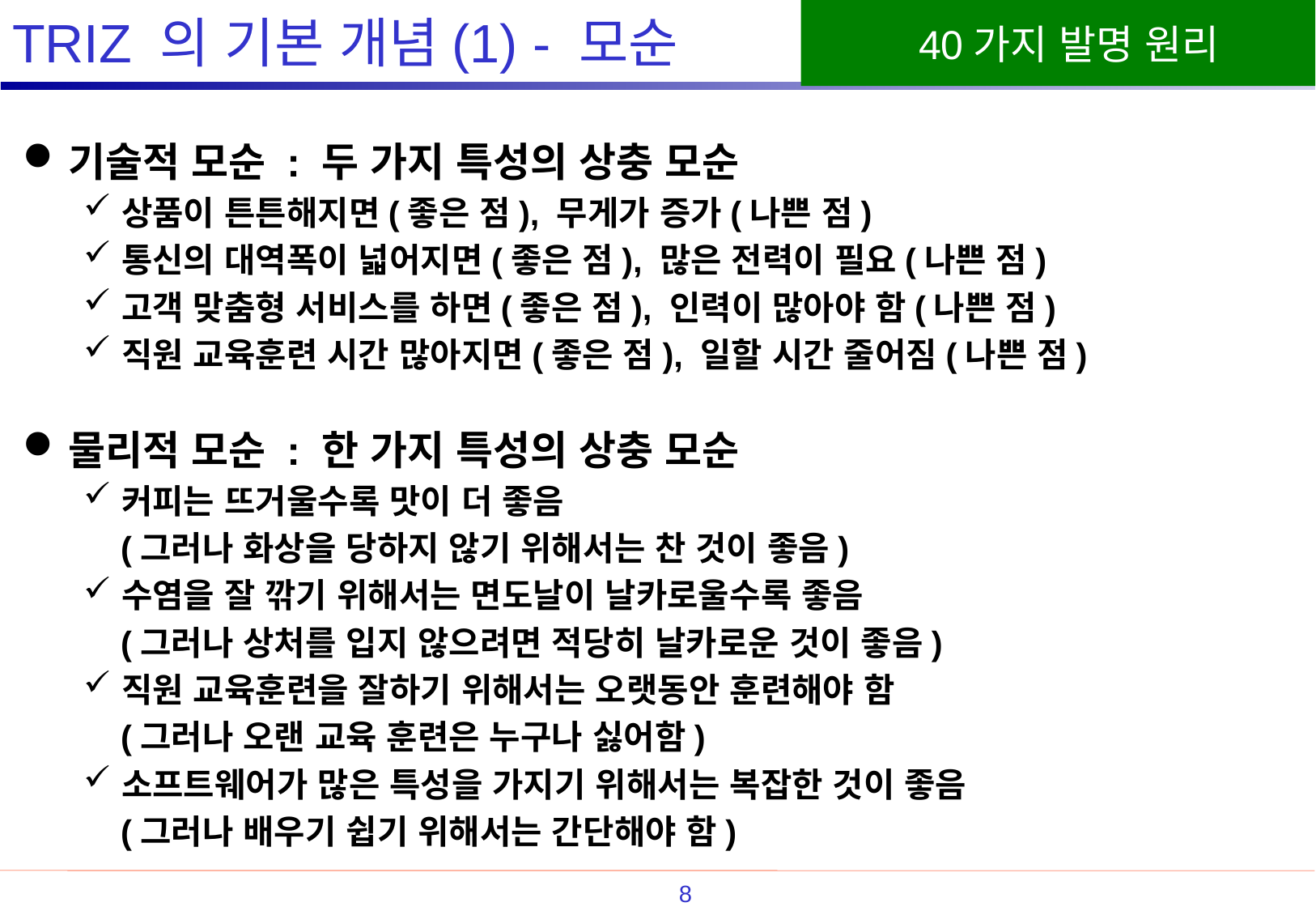

# TRIZ 의 기본 개념(1) - 모순
기술적 모순 : 두 가지 특성의 상충 모순
상품이 튼튼해지면(좋은 점), 무게가 증가(나쁜 점)
통신의 대역폭이 넓어지면(좋은 점), 많은 전력이 필요(나쁜 점)
고객 맞춤형 서비스를 하면(좋은 점), 인력이 많아야 함(나쁜 점)
직원 교육훈련 시간 많아지면(좋은 점), 일할 시간 줄어짐(나쁜 점)

물리적 모순 : 한 가지 특성의 상충 모순
커피는 뜨거울수록 맛이 더 좋음
    (그러나 화상을 당하지 않기 위해서는 찬 것이 좋음)
수염을 잘 깎기 위해서는 면도날이 날카로울수록 좋음
    (그러나 상처를 입지 않으려면 적당히 날카로운 것이 좋음)
직원 교육훈련을 잘하기 위해서는 오랫동안 훈련해야 함
    (그러나 오랜 교육 훈련은 누구나 싫어함)
소프트웨어가 많은 특성을 가지기 위해서는 복잡한 것이 좋음
    (그러나 배우기 쉽기 위해서는 간단해야 함)